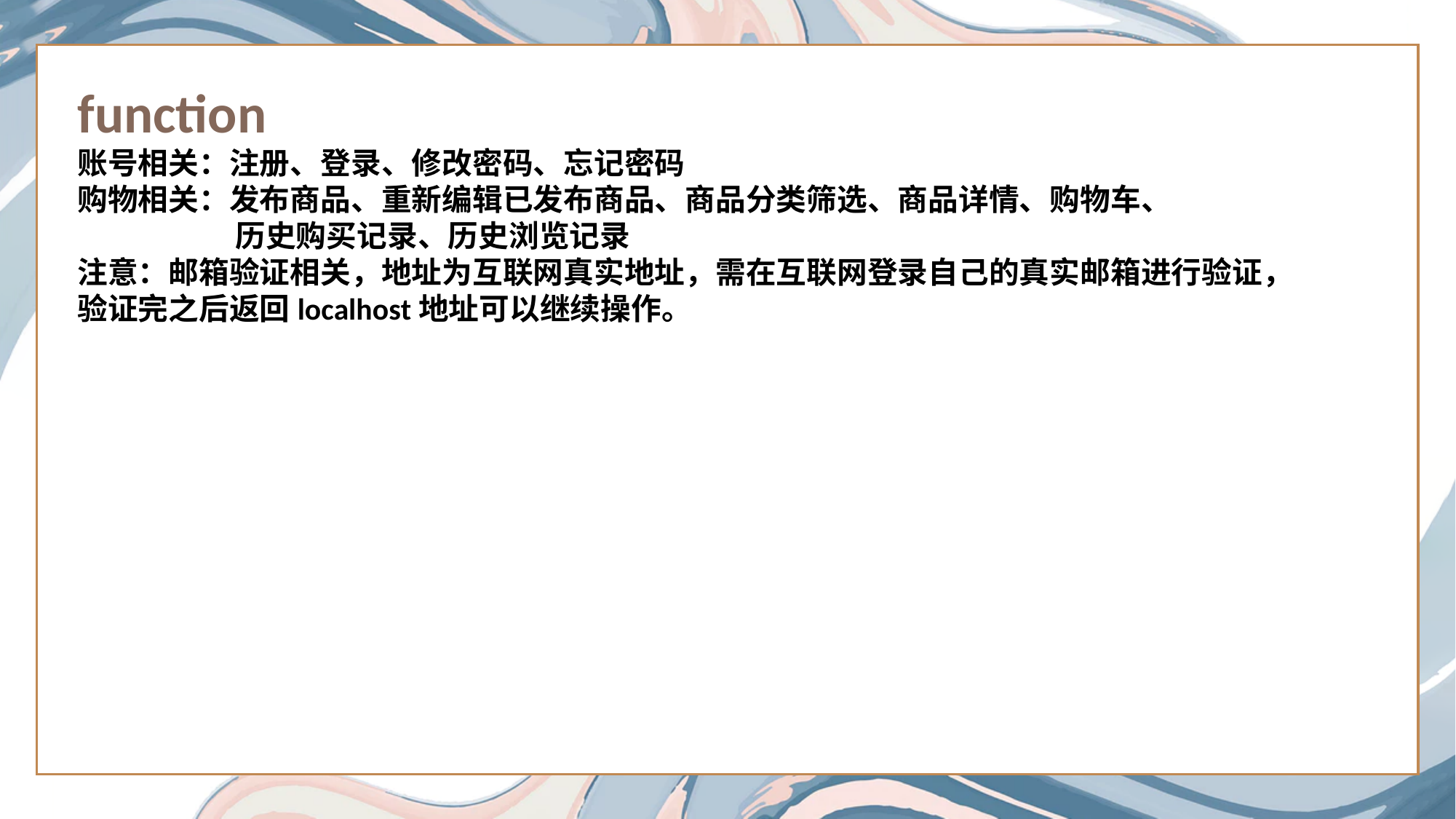

function
账号相关：注册、登录、修改密码、忘记密码
购物相关：发布商品、重新编辑已发布商品、商品分类筛选、商品详情、购物车、
	      历史购买记录、历史浏览记录
注意：邮箱验证相关，地址为互联网真实地址，需在互联网登录自己的真实邮箱进行验证，
验证完之后返回localhost地址可以继续操作。

Click here to add content of the text，and briefly explain your point of view
Click here to add content of the text，and briefly explain you point of view